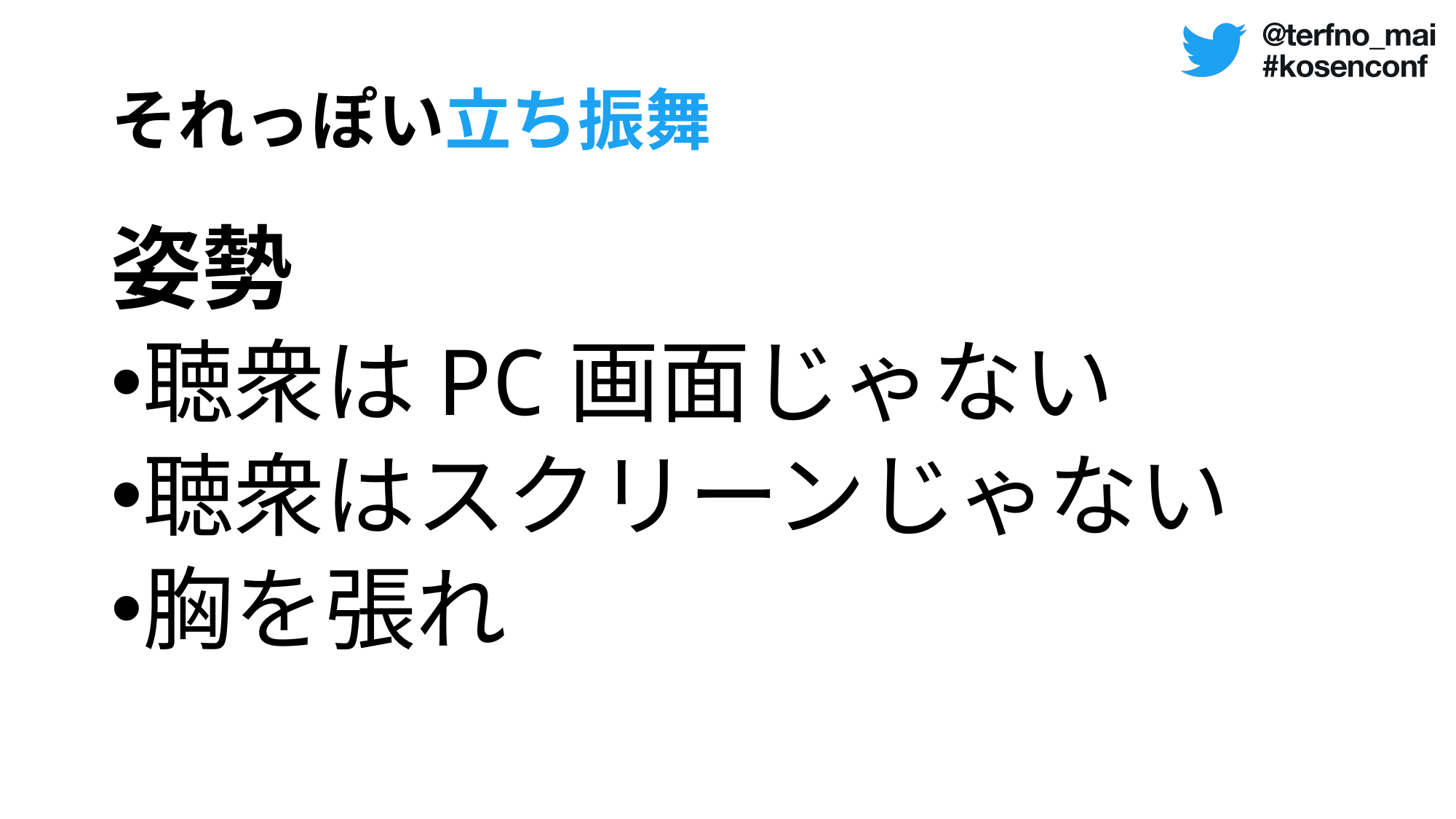

# それっぽい立ち振舞
姿勢
聴衆はPC画面じゃない
聴衆はスクリーンじゃない
胸を張れ